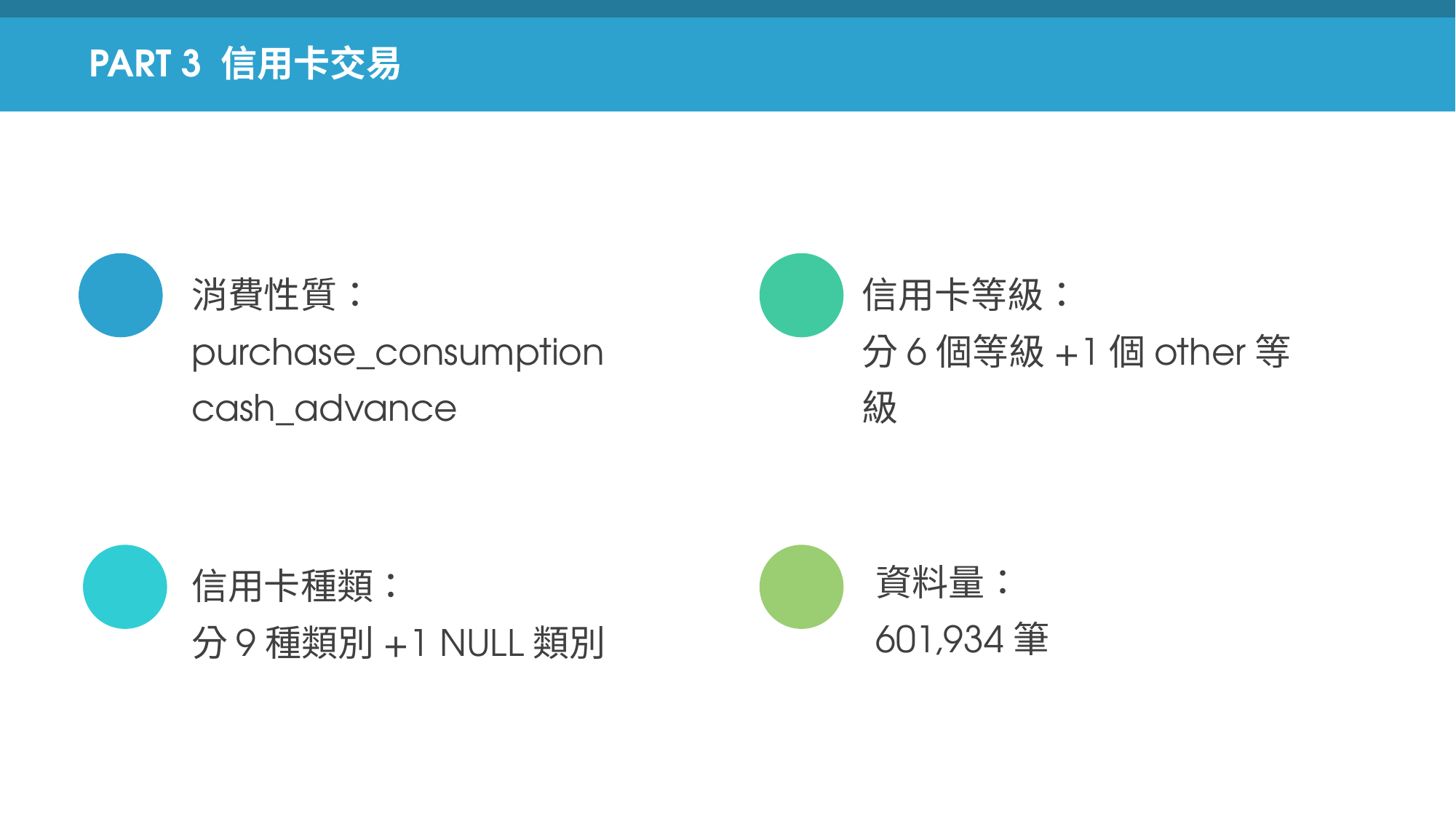

PART 3 信用卡交易

消費性質：
purchase_consumption
cash_advance

信用卡等級：
分6個等級+1個other等級
資料量：
601,934筆

信用卡種類：
分9種類別+1 NULL類別